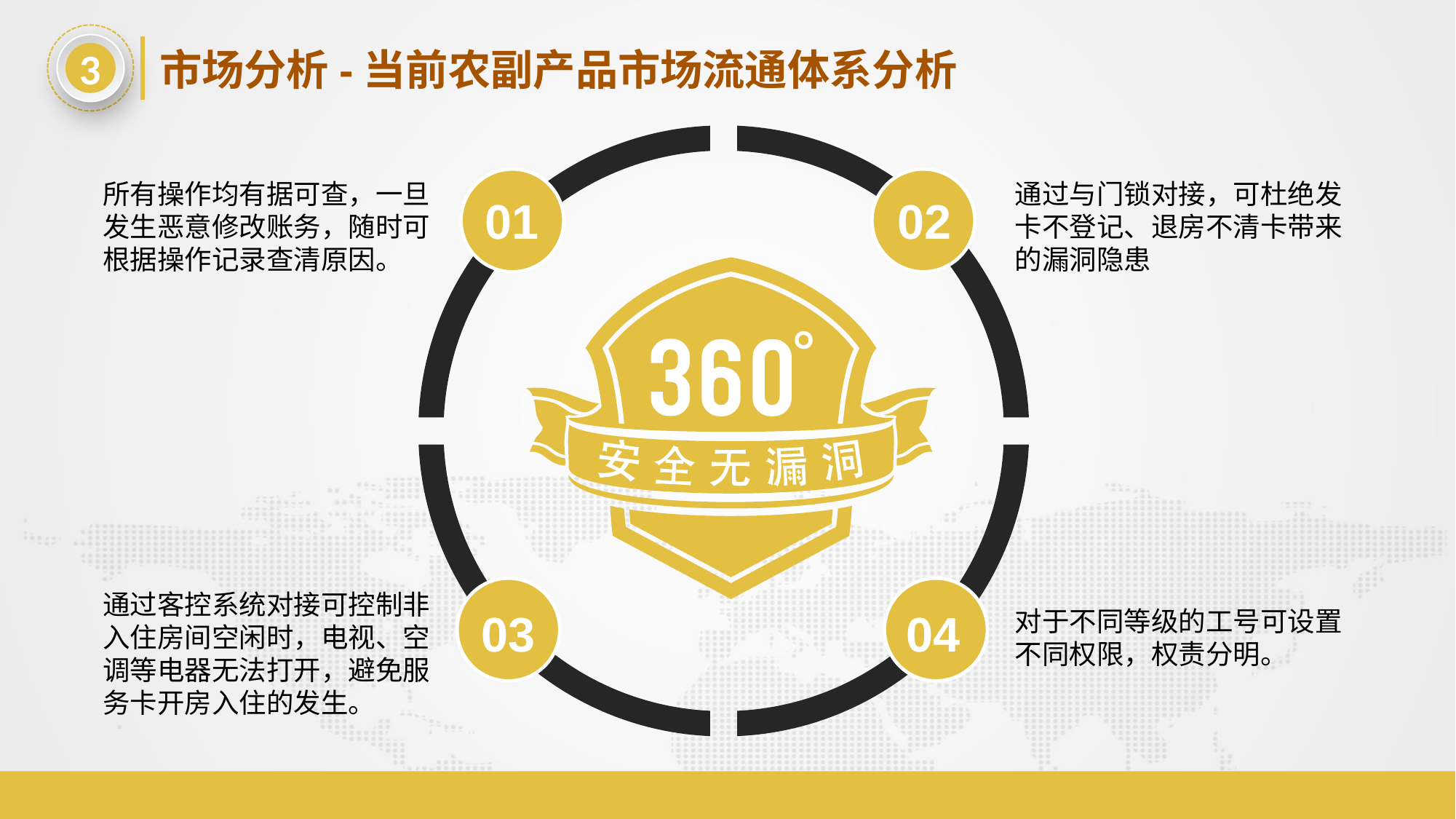

3

市场分析-当前农副产品市场流通体系分析

01

02
所有操作均有据可查，一旦发生恶意修改账务，随时可根据操作记录查清原因。
通过与门锁对接，可杜绝发卡不登记、退房不清卡带来的漏洞隐患

03

04
通过客控系统对接可控制非入住房间空闲时，电视、空调等电器无法打开，避免服务卡开房入住的发生。
对于不同等级的工号可设置不同权限，权责分明。